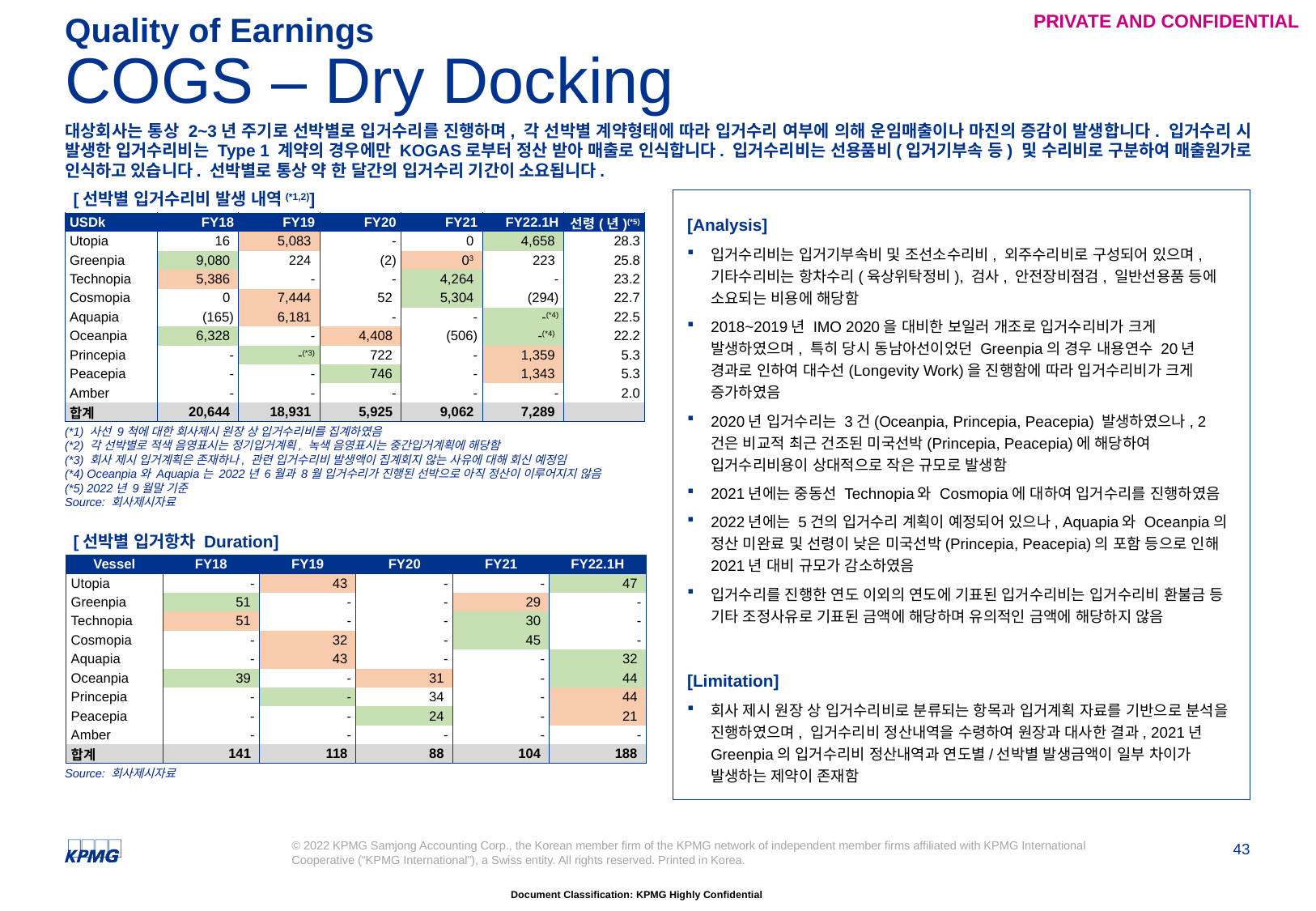

Quality of Earnings
# COGS – Dry Docking
대상회사는 통상 2~3년 주기로 선박별로 입거수리를 진행하며, 각 선박별 계약형태에 따라 입거수리 여부에 의해 운임매출이나 마진의 증감이 발생합니다. 입거수리 시 발생한 입거수리비는 Type 1 계약의 경우에만 KOGAS로부터 정산 받아 매출로 인식합니다. 입거수리비는 선용품비(입거기부속 등) 및 수리비로 구분하여 매출원가로 인식하고 있습니다. 선박별로 통상 약 한 달간의 입거수리 기간이 소요됩니다.
[선박별 입거수리비 발생 내역(*1,2)]
[Analysis]
입거수리비는 입거기부속비 및 조선소수리비, 외주수리비로 구성되어 있으며, 기타수리비는 항차수리(육상위탁정비), 검사, 안전장비점검, 일반선용품 등에 소요되는 비용에 해당함
2018~2019년 IMO 2020을 대비한 보일러 개조로 입거수리비가 크게 발생하였으며, 특히 당시 동남아선이었던 Greenpia의 경우 내용연수 20년 경과로 인하여 대수선(Longevity Work)을 진행함에 따라 입거수리비가 크게 증가하였음
2020년 입거수리는 3건(Oceanpia, Princepia, Peacepia) 발생하였으나, 2건은 비교적 최근 건조된 미국선박(Princepia, Peacepia)에 해당하여 입거수리비용이 상대적으로 작은 규모로 발생함
2021년에는 중동선 Technopia와 Cosmopia에 대하여 입거수리를 진행하였음
2022년에는 5건의 입거수리 계획이 예정되어 있으나, Aquapia와 Oceanpia의 정산 미완료 및 선령이 낮은 미국선박(Princepia, Peacepia)의 포함 등으로 인해 2021년 대비 규모가 감소하였음
입거수리를 진행한 연도 이외의 연도에 기표된 입거수리비는 입거수리비 환불금 등 기타 조정사유로 기표된 금액에 해당하며 유의적인 금액에 해당하지 않음

[Limitation]
회사 제시 원장 상 입거수리비로 분류되는 항목과 입거계획 자료를 기반으로 분석을 진행하였으며, 입거수리비 정산내역을 수령하여 원장과 대사한 결과, 2021년 Greenpia의 입거수리비 정산내역과 연도별/선박별 발생금액이 일부 차이가 발생하는 제약이 존재함
| USDk | FY18 | FY19 | FY20 | FY21 | FY22.1H | 선령(년)(\*5) |
| --- | --- | --- | --- | --- | --- | --- |
| Utopia | 16 | 5,083 | - | 0 | 4,658 | 28.3 |
| Greenpia | 9,080 | 224 | (2) | 03 | 223 | 25.8 |
| Technopia | 5,386 | - | - | 4,264 | - | 23.2 |
| Cosmopia | 0 | 7,444 | 52 | 5,304 | (294) | 22.7 |
| Aquapia | (165) | 6,181 | - | - | -(\*4) | 22.5 |
| Oceanpia | 6,328 | - | 4,408 | (506) | -(\*4) | 22.2 |
| Princepia | - | -(\*3) | 722 | - | 1,359 | 5.3 |
| Peacepia | - | - | 746 | - | 1,343 | 5.3 |
| Amber | - | - | - | - | - | 2.0 |
| 합계 | 20,644 | 18,931 | 5,925 | 9,062 | 7,289 |  |
(*1) 사선 9척에 대한 회사제시 원장 상 입거수리비를 집계하였음
(*2) 각 선박별로 적색 음영표시는 정기입거계획, 녹색 음영표시는 중간입거계획에 해당함
(*3) 회사 제시 입거계획은 존재하나, 관련 입거수리비 발생액이 집계회지 않는 사유에 대해 회신 예정임
(*4) Oceanpia와 Aquapia는 2022년 6월과 8월 입거수리가 진행된 선박으로 아직 정산이 이루어지지 않음
(*5) 2022년 9월말 기준
Source: 회사제시자료
[선박별 입거항차 Duration]
| Vessel | FY18 | FY19 | FY20 | FY21 | FY22.1H |
| --- | --- | --- | --- | --- | --- |
| Utopia | - | 43 | - | - | 47 |
| Greenpia | 51 | - | - | 29 | - |
| Technopia | 51 | - | - | 30 | - |
| Cosmopia | - | 32 | - | 45 | - |
| Aquapia | - | 43 | - | - | 32 |
| Oceanpia | 39 | - | 31 | - | 44 |
| Princepia | - | - | 34 | - | 44 |
| Peacepia | - | - | 24 | - | 21 |
| Amber | - | - | - | - | - |
| 합계 | 141 | 118 | 88 | 104 | 188 |
Source: 회사제시자료